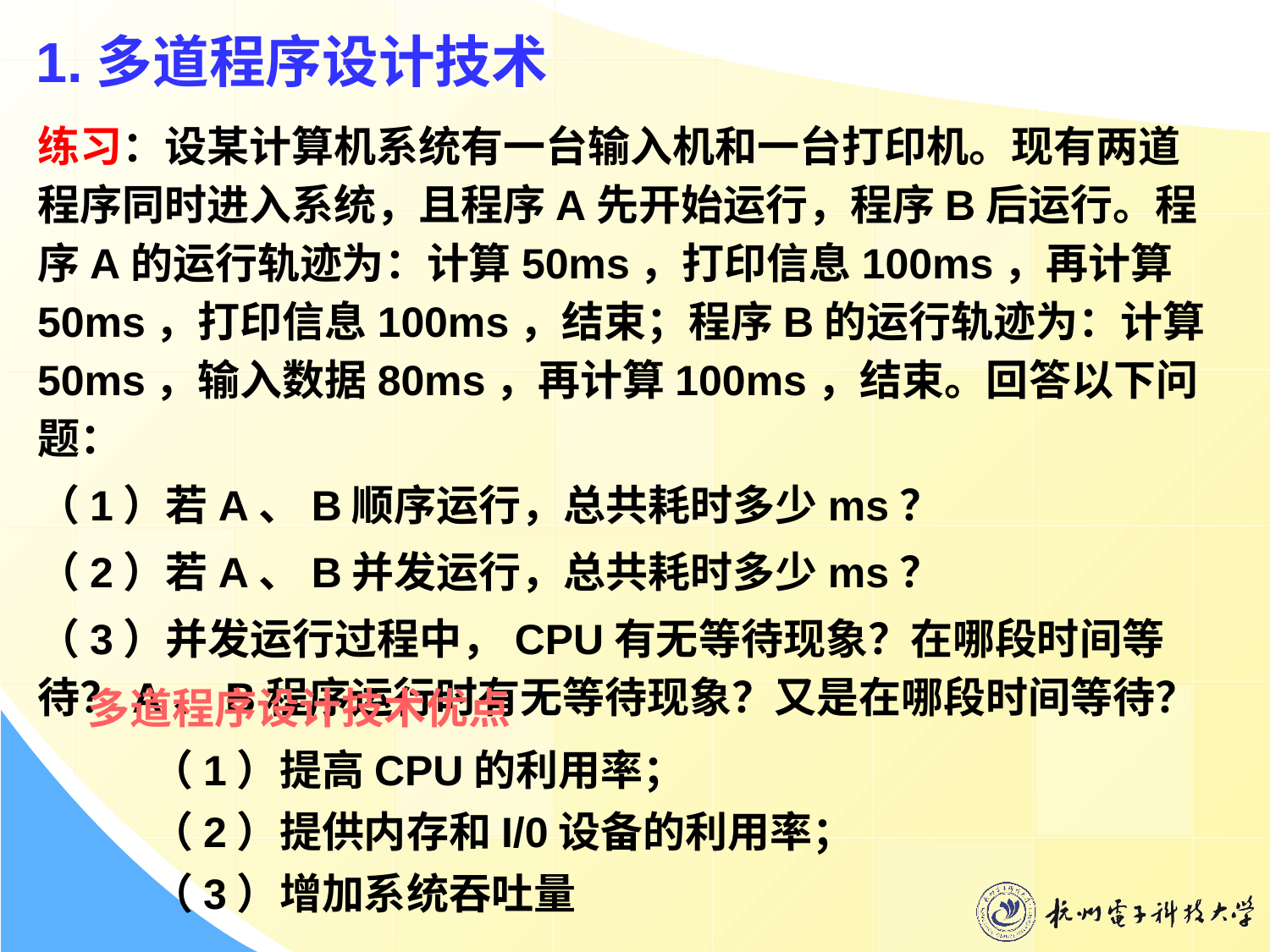

# 1.多道程序设计技术
练习：设某计算机系统有一台输入机和一台打印机。现有两道程序同时进入系统，且程序A先开始运行，程序B后运行。程序A的运行轨迹为：计算50ms，打印信息100ms，再计算50ms，打印信息100ms，结束；程序B的运行轨迹为：计算50ms，输入数据80ms，再计算100ms，结束。回答以下问题：
（1）若A、B顺序运行，总共耗时多少ms？
（2）若A、B并发运行，总共耗时多少ms？
（3）并发运行过程中，CPU有无等待现象？在哪段时间等待？A、B程序运行时有无等待现象？又是在哪段时间等待？
多道程序设计技术优点
（1）提高CPU的利用率；
（2）提供内存和I/0设备的利用率；
（3）增加系统吞吐量